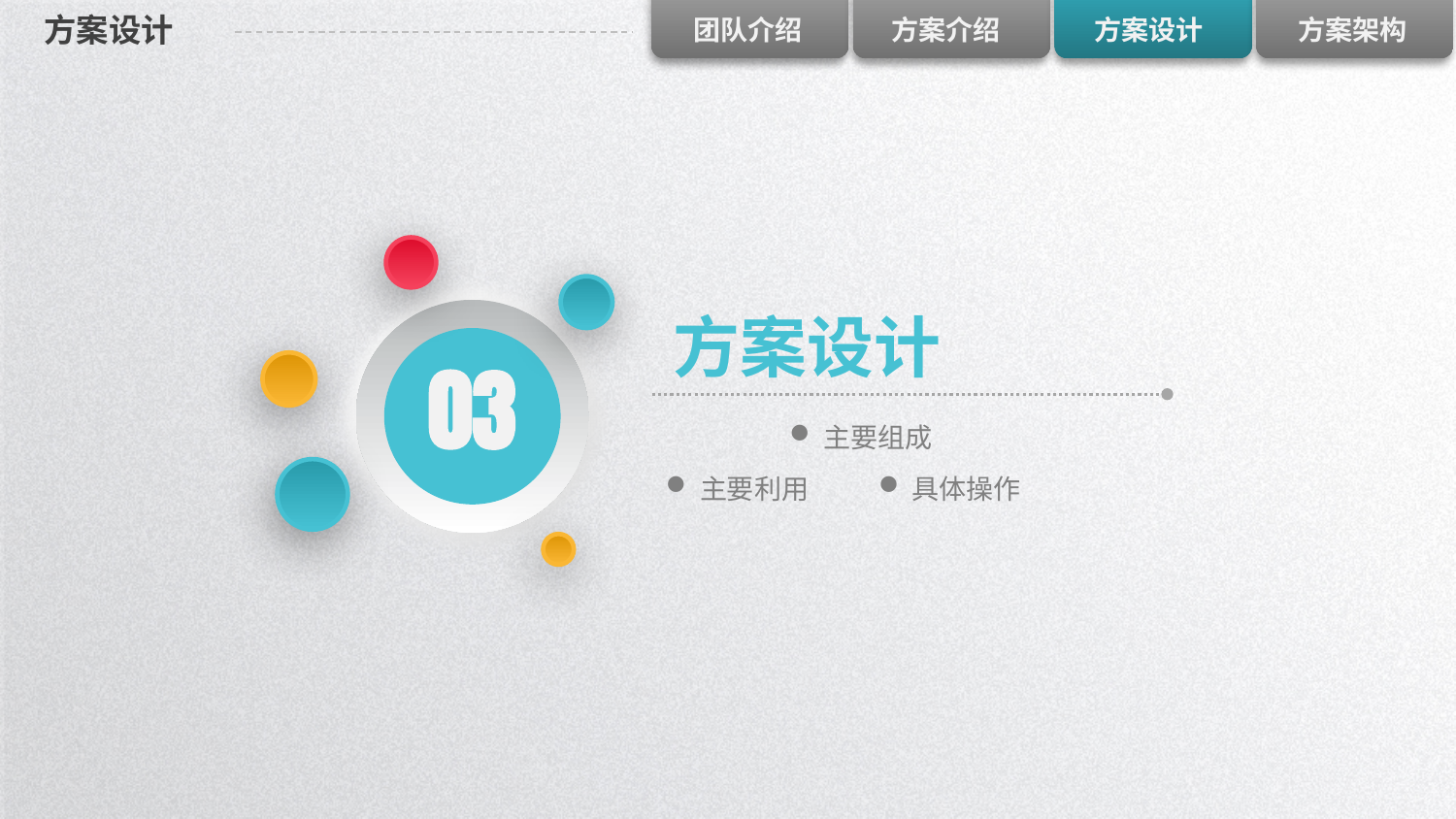

# 方案设计

方案设计

03
主要组成

具体操作
主要利用